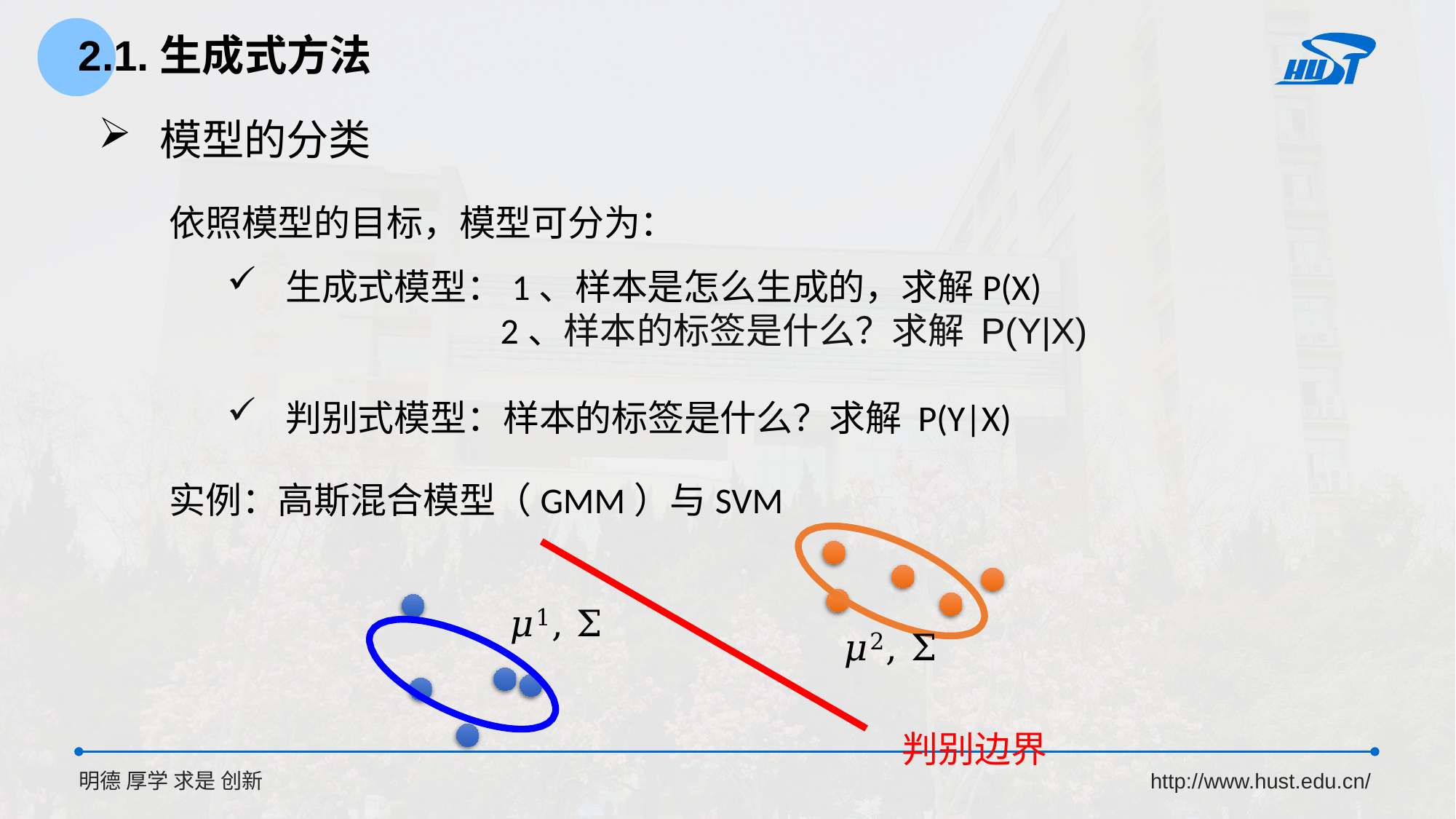

2.1.生成式方法
 模型的分类
依照模型的目标，模型可分为：
 生成式模型：1、样本是怎么生成的，求解P(X)
                                  2、样本的标签是什么？求解 P(Y|X)

 判别式模型：样本的标签是什么？求解 P(Y|X)
实例：高斯混合模型（GMM）与SVM

𝜇1, Σ
𝜇2, Σ
判别边界